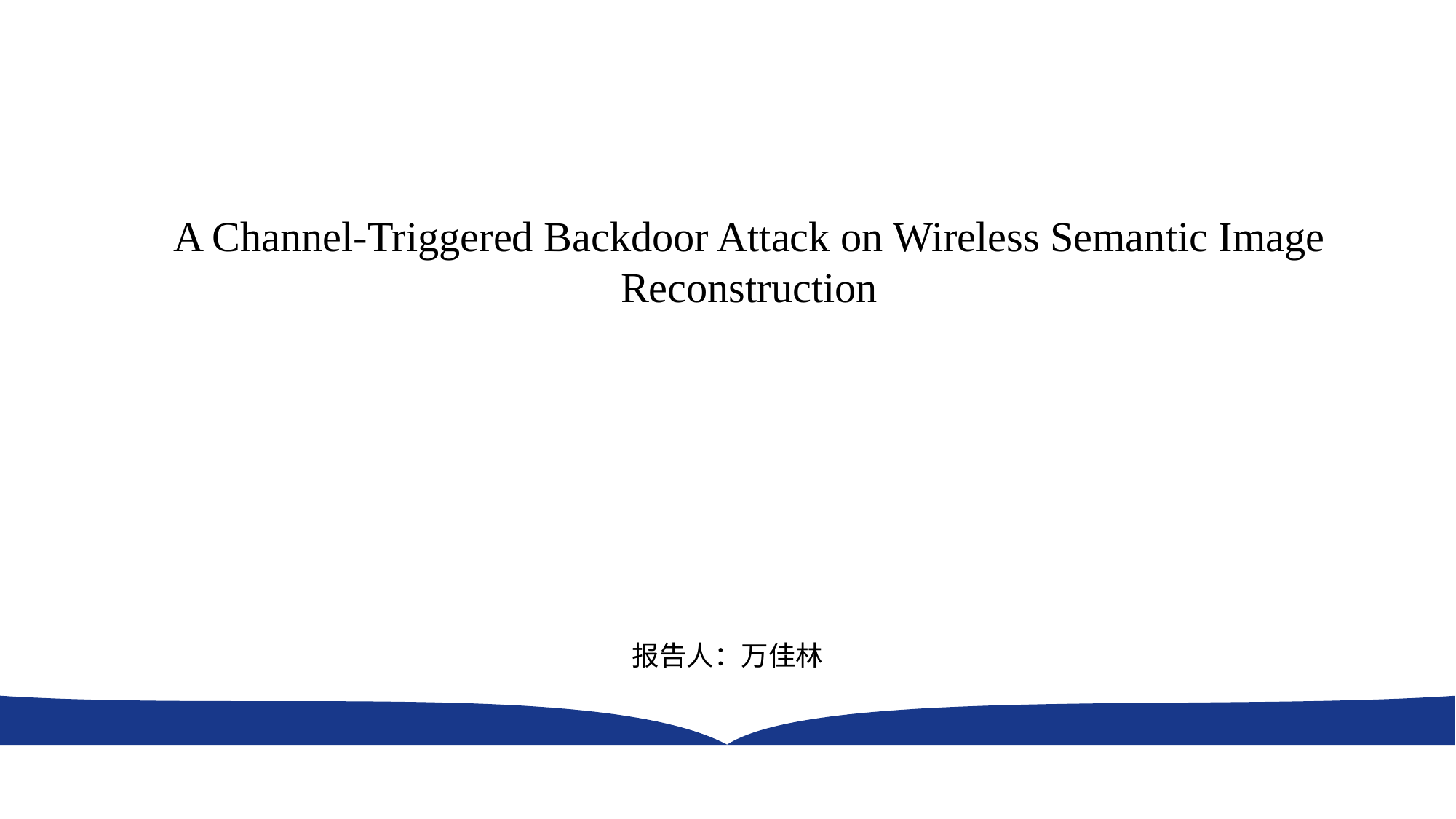

A Channel-Triggered Backdoor Attack on Wireless Semantic Image Reconstruction
报告人：万佳林